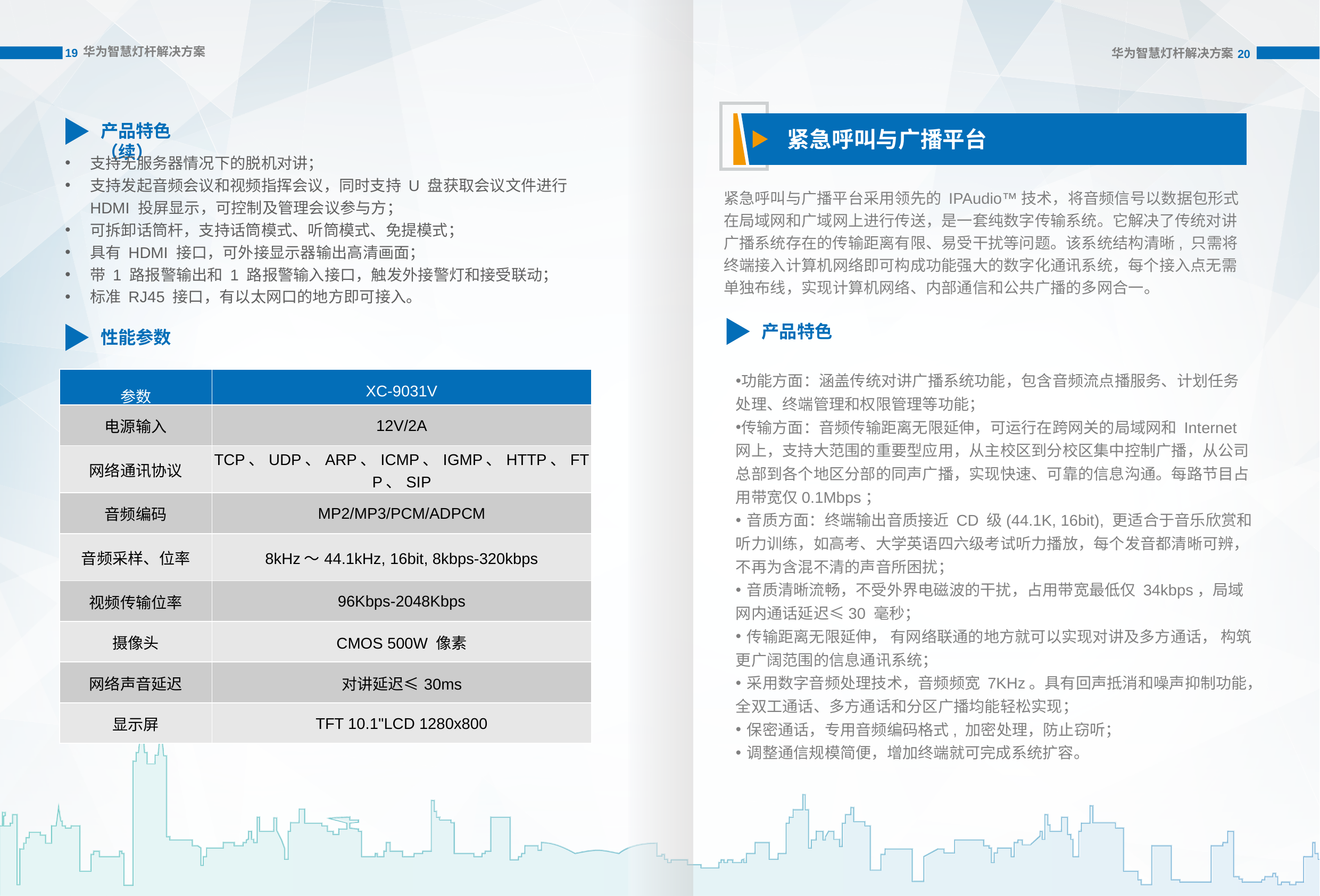

华为智慧灯杆解决方案
华为智慧灯杆解决方案
19
20

产品特色（续）

紧急呼叫与广播平台

支持无服务器情况下的脱机对讲；
支持发起音频会议和视频指挥会议，同时支持 U 盘获取会议文件进行 HDMI 投屏显示，可控制及管理会议参与方；
可拆卸话筒杆，支持话筒模式、听筒模式、免提模式；
具有 HDMI 接口，可外接显示器输出高清画面；
带 1 路报警输出和 1 路报警输入接口，触发外接警灯和接受联动；
标准 RJ45 接口，有以太网口的地方即可接入。
紧急呼叫与广播平台采用领先的 IPAudio™技术，将音频信号以数据包形式在局域网和广域网上进行传送，是一套纯数字传输系统。它解决了传统对讲广播系统存在的传输距离有限、易受干扰等问题。该系统结构清晰, 只需将终端接入计算机网络即可构成功能强大的数字化通讯系统，每个接入点无需单独布线，实现计算机网络、内部通信和公共广播的多网合一。
产品特色

性能参数

功能方面：涵盖传统对讲广播系统功能，包含音频流点播服务、计划任务处理、终端管理和权限管理等功能；
传输方面：音频传输距离无限延伸，可运行在跨网关的局域网和 Internet 网上，支持大范围的重要型应用，从主校区到分校区集中控制广播，从公司总部到各个地区分部的同声广播，实现快速、可靠的信息沟通。每路节目占用带宽仅0.1Mbps；
 音质方面：终端输出音质接近 CD 级(44.1K, 16bit), 更适合于音乐欣赏和听力训练，如高考、大学英语四六级考试听力播放，每个发音都清晰可辨，不再为含混不清的声音所困扰；
 音质清晰流畅，不受外界电磁波的干扰，占用带宽最低仅 34kbps，局域网内通话延迟≤30 毫秒；
 传输距离无限延伸， 有网络联通的地方就可以实现对讲及多方通话， 构筑更广阔范围的信息通讯系统；
 采用数字音频处理技术，音频频宽 7KHz。具有回声抵消和噪声抑制功能，全双工通话、多方通话和分区广播均能轻松实现；
 保密通话，专用音频编码格式, 加密处理，防止窃听；
 调整通信规模简便，增加终端就可完成系统扩容。
| 参数 | XC-9031V |
| --- | --- |
| 电源输入 | 12V/2A |
| 网络通讯协议 | TCP、UDP、ARP、ICMP、IGMP、HTTP、FTP、SIP |
| 音频编码 | MP2/MP3/PCM/ADPCM |
| 音频采样、位率 | 8kHz～44.1kHz, 16bit, 8kbps-320kbps |
| 视频传输位率 | 96Kbps-2048Kbps |
| 摄像头 | CMOS 500W 像素 |
| 网络声音延迟 | 对讲延迟≤30ms |
| 显示屏 | TFT 10.1"LCD 1280x800 |